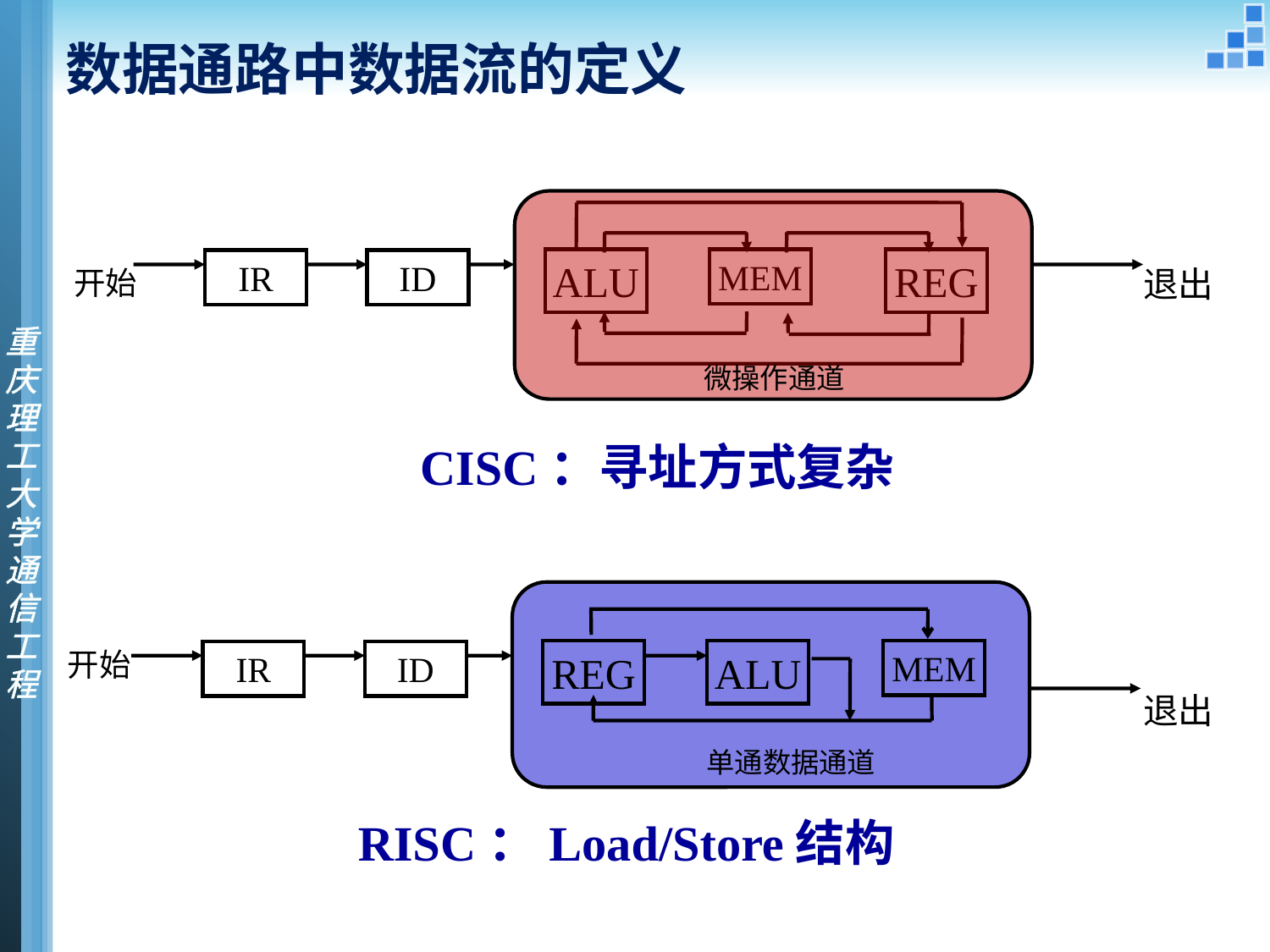

# 数据通路中数据流的定义

ALU
MEM
REG
IR
ID
退出
开始

微操作通道

CISC：寻址方式复杂

开始
REG
ALU
MEM
IR
ID

退出

单通数据通道
RISC：Load/Store结构